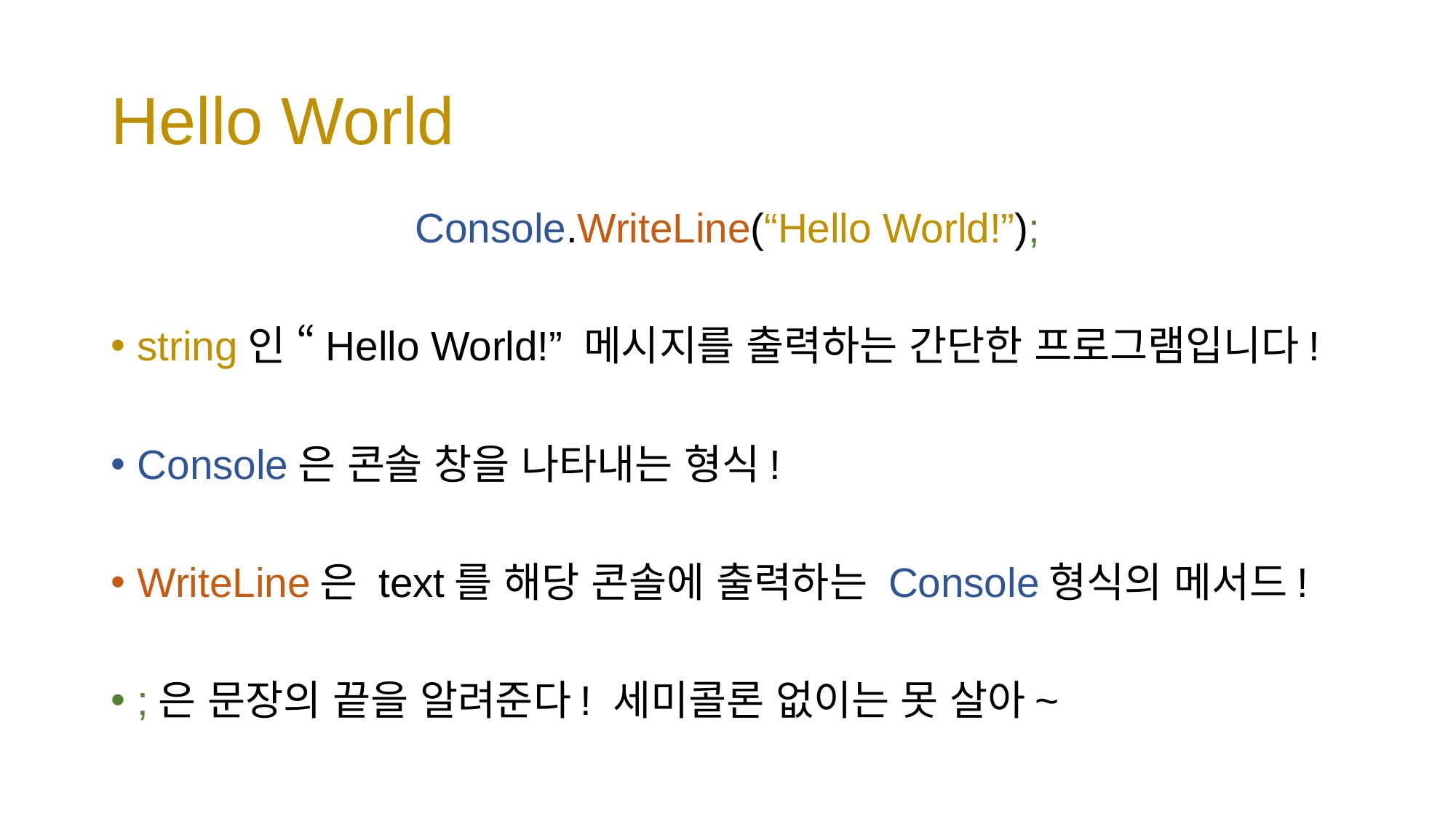

# Hello World
Console.WriteLine(“Hello World!”);

string인 “Hello World!” 메시지를 출력하는 간단한 프로그램입니다!

Console은 콘솔 창을 나타내는 형식!

WriteLine은 text를 해당 콘솔에 출력하는 Console형식의 메서드!

;은 문장의 끝을 알려준다! 세미콜론 없이는 못 살아~